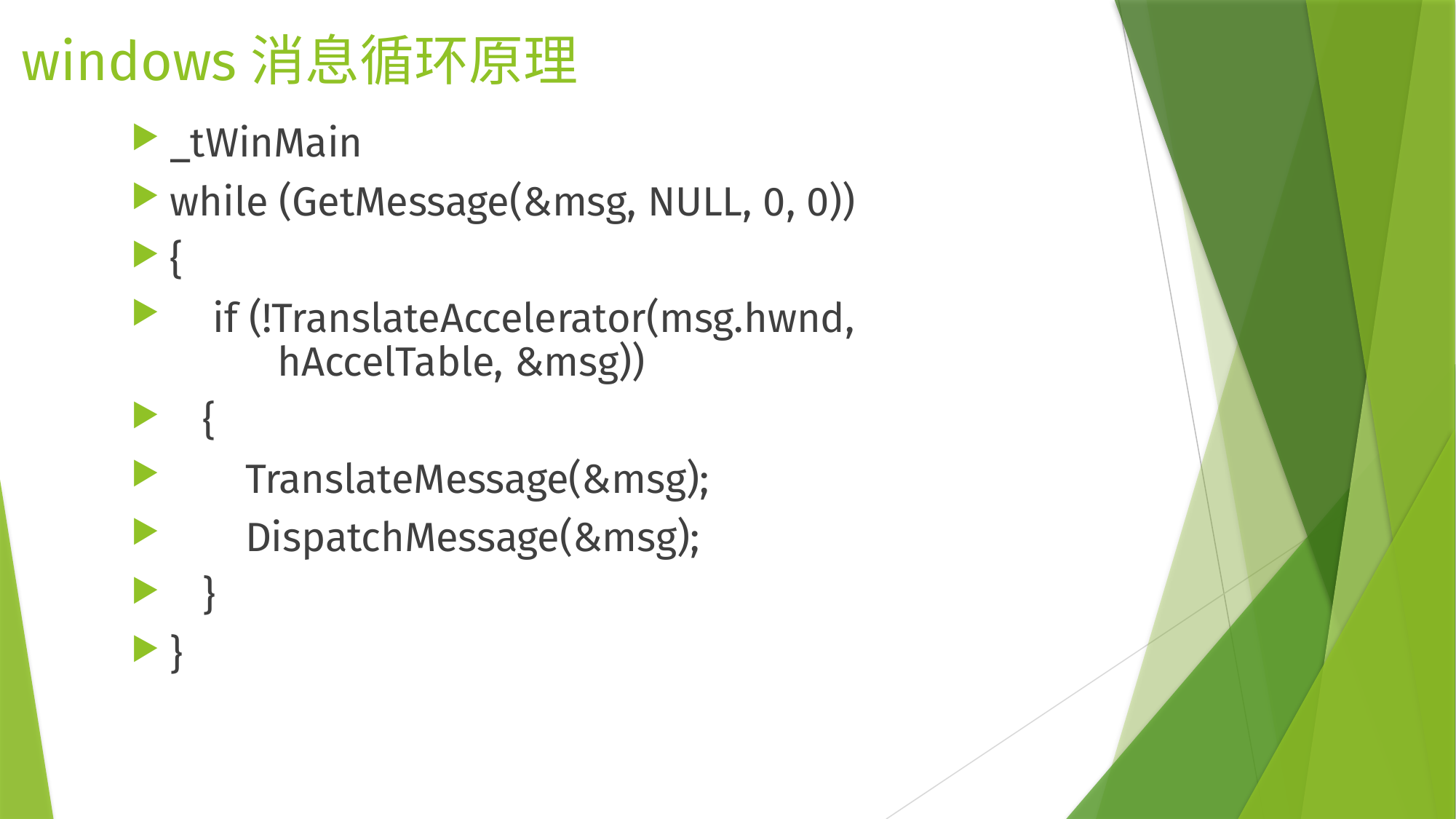

# windows消息循环原理
_tWinMain
while (GetMessage(&msg, NULL, 0, 0))
{
    if (!TranslateAccelerator(msg.hwnd,
          hAccelTable, &msg))
   {
       TranslateMessage(&msg);
       DispatchMessage(&msg);
   }
}